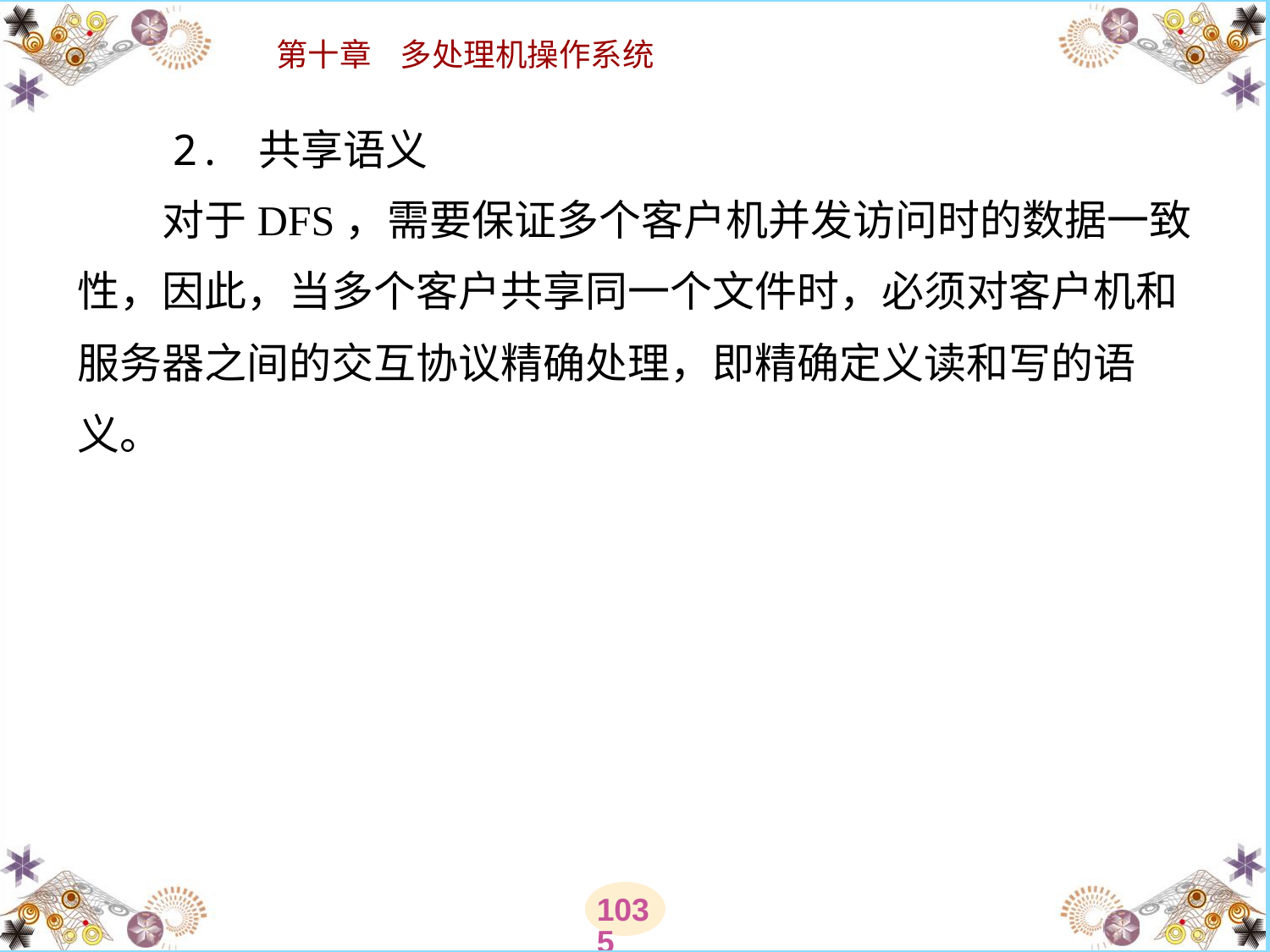

# 2. 共享语义 　　对于DFS，需要保证多个客户机并发访问时的数据一致性，因此，当多个客户共享同一个文件时，必须对客户机和服务器之间的交互协议精确处理，即精确定义读和写的语义。